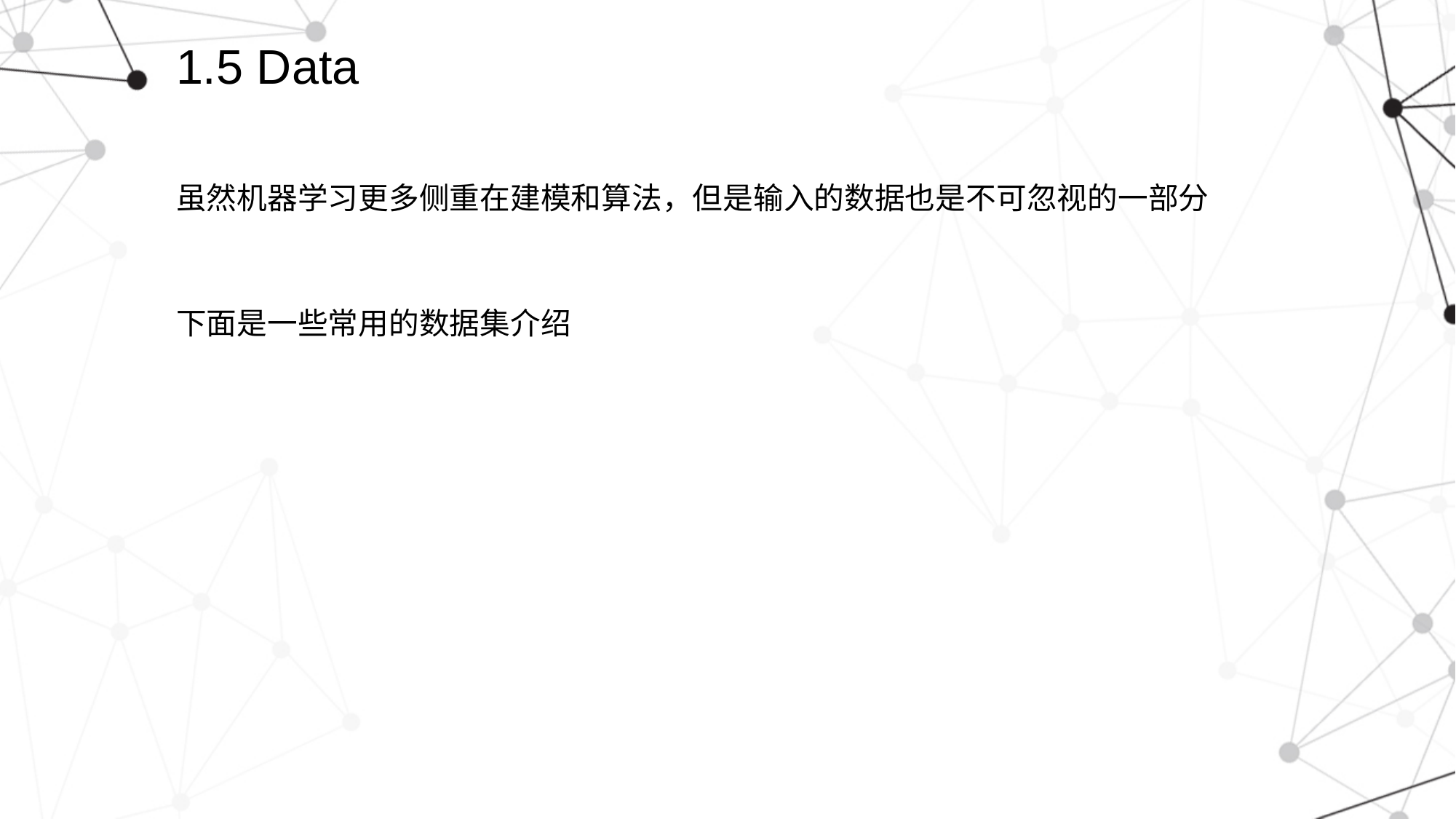

# 1.5 Data
虽然机器学习更多侧重在建模和算法，但是输入的数据也是不可忽视的一部分
下面是一些常用的数据集介绍